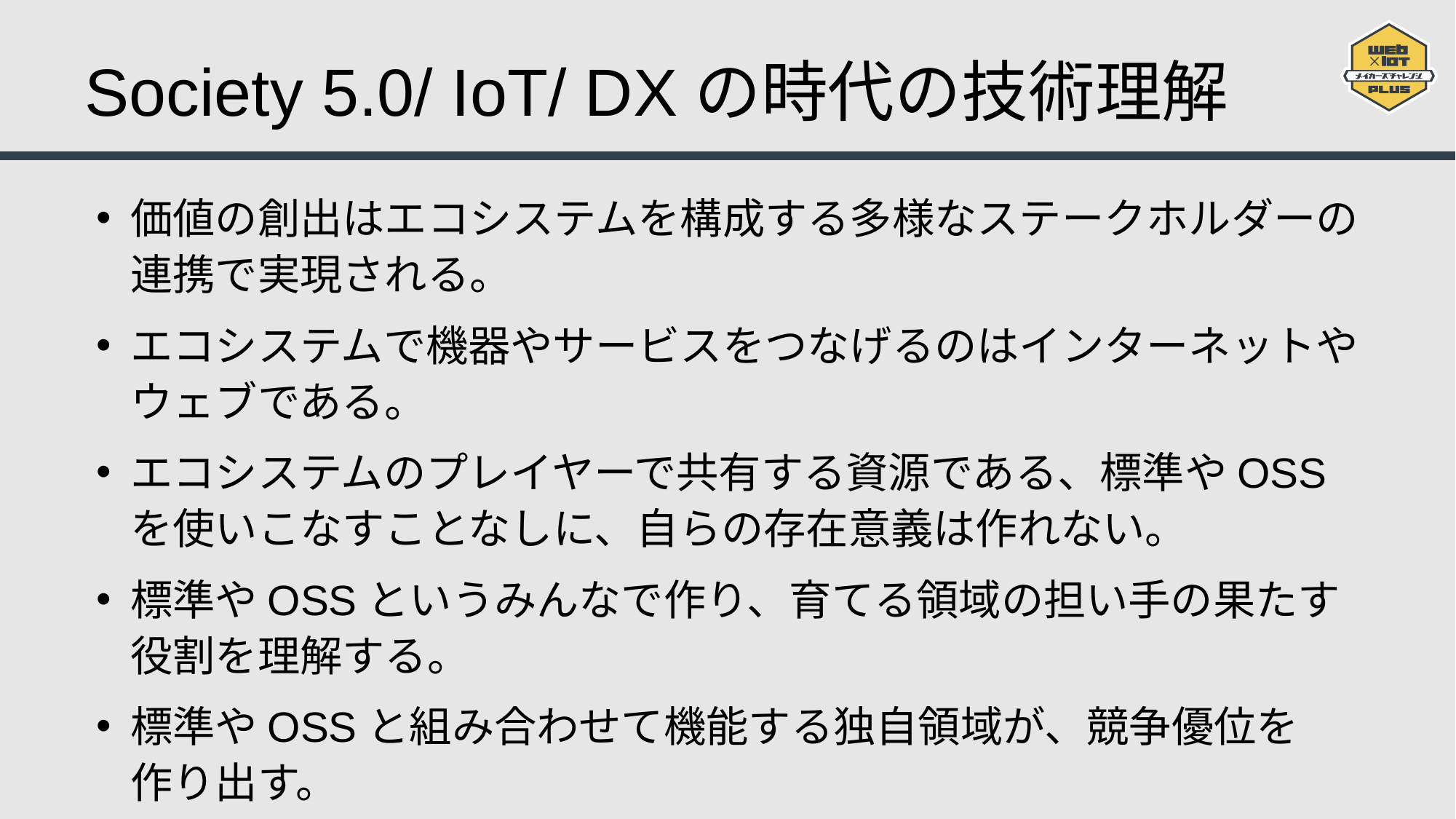

# Society 5.0/ IoT/ DXの時代の技術理解
価値の創出はエコシステムを構成する多様なステークホルダーの連携で実現される。
エコシステムで機器やサービスをつなげるのはインターネットやウェブである。
エコシステムのプレイヤーで共有する資源である、標準やOSSを使いこなすことなしに、自らの存在意義は作れない。
標準やOSSというみんなで作り、育てる領域の担い手の果たす役割を理解する。
標準やOSSと組み合わせて機能する独自領域が、競争優位を
作り出す。